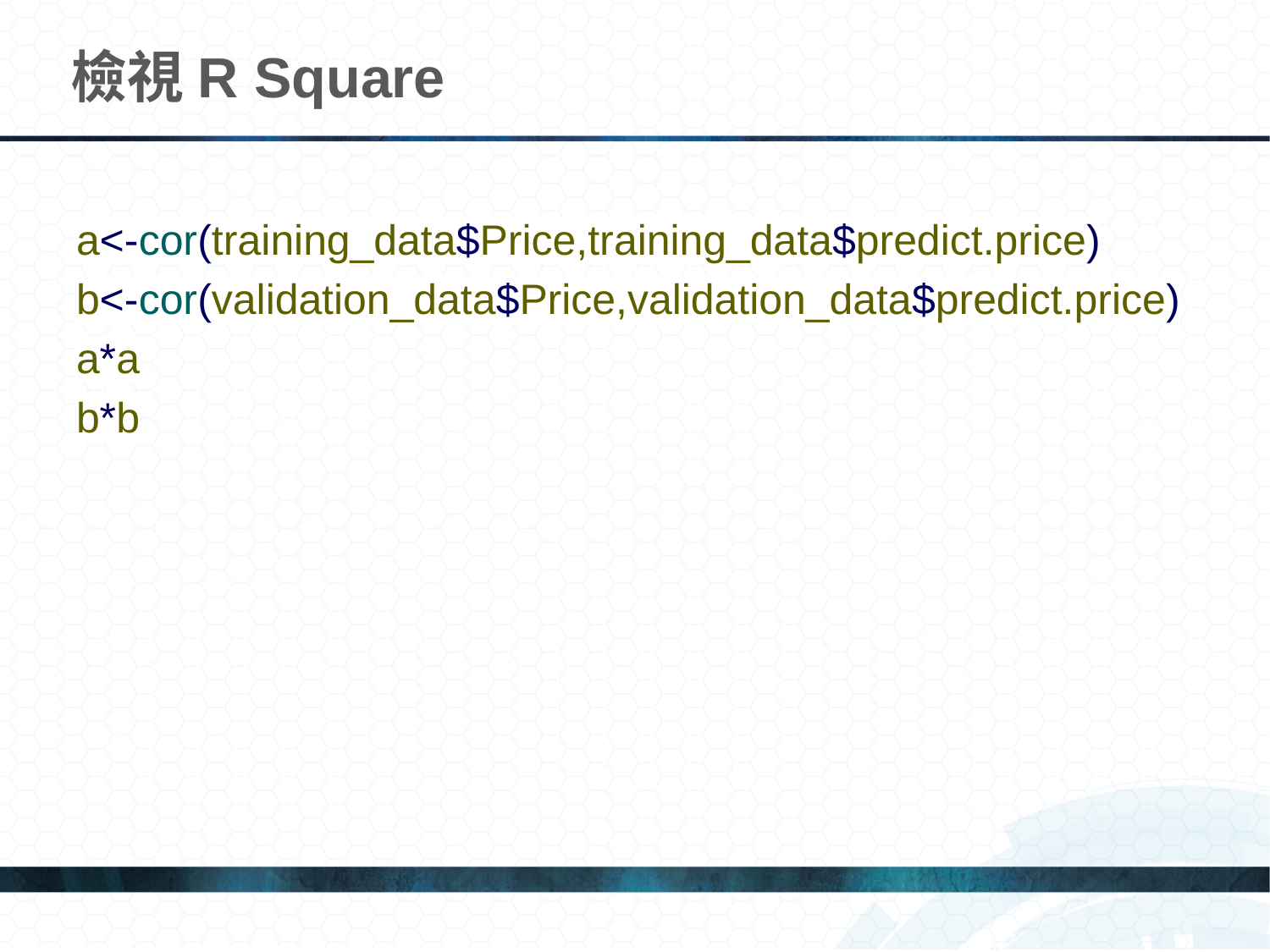

# 檢視R Square
a<-cor(training_data$Price,training_data$predict.price)
b<-cor(validation_data$Price,validation_data$predict.price)
a*a
b*b